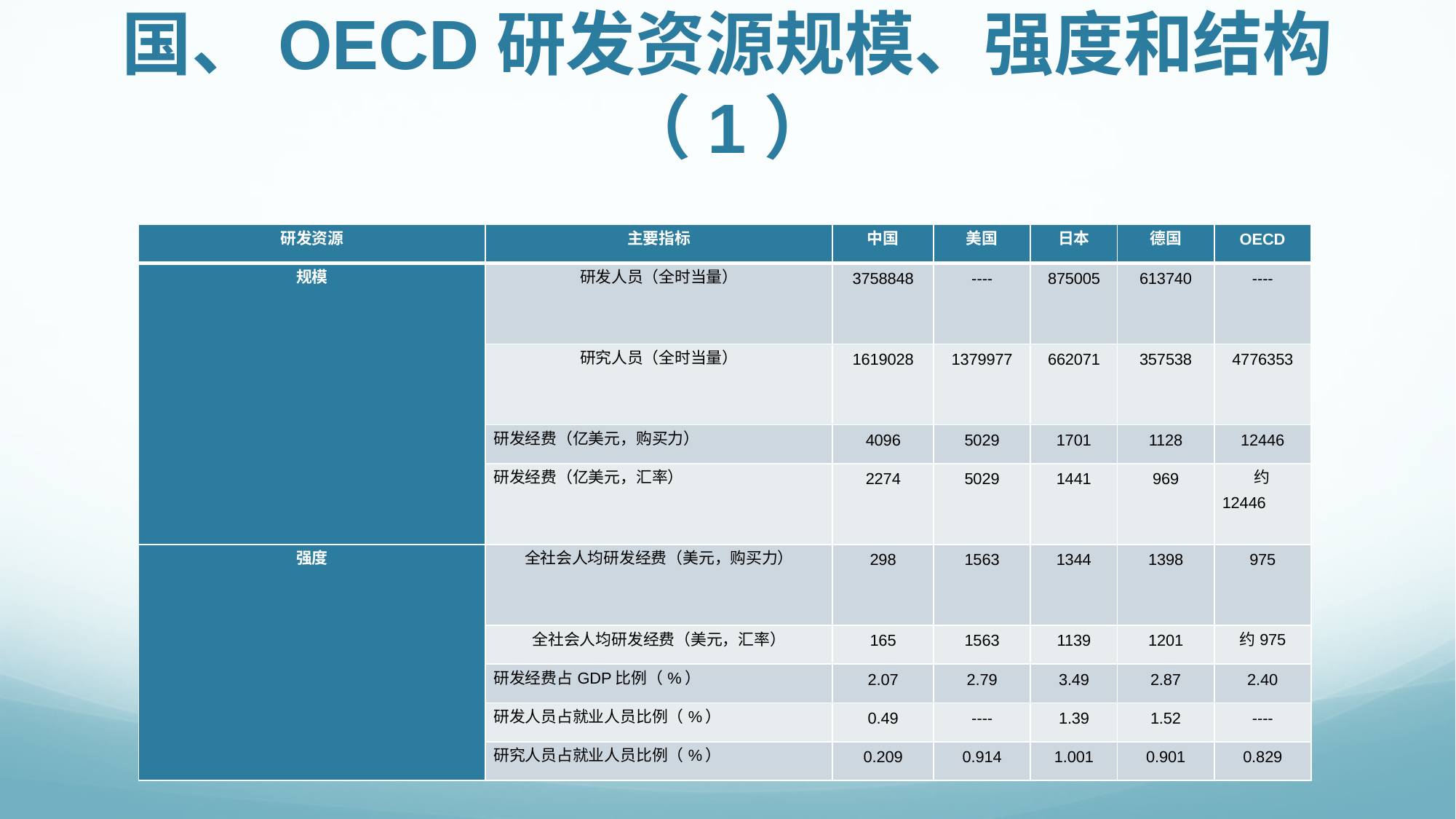

# 2015年中国、美国、日本、德国、OECD研发资源规模、强度和结构（1）
| 研发资源 | 主要指标 | 中国 | 美国 | 日本 | 德国 | OECD |
| --- | --- | --- | --- | --- | --- | --- |
| 规模 | 研发人员（全时当量） | 3758848 | ---- | 875005 | 613740 | ---- |
|  | 研究人员（全时当量） | 1619028 | 1379977 | 662071 | 357538 | 4776353 |
|  | 研发经费（亿美元，购买力） | 4096 | 5029 | 1701 | 1128 | 12446 |
|  | 研发经费（亿美元，汇率） | 2274 | 5029 | 1441 | 969 | 约12446 |
| 强度 | 全社会人均研发经费（美元，购买力） | 298 | 1563 | 1344 | 1398 | 975 |
|  | 全社会人均研发经费（美元，汇率） | 165 | 1563 | 1139 | 1201 | 约975 |
|  | 研发经费占GDP比例（%） | 2.07 | 2.79 | 3.49 | 2.87 | 2.40 |
|  | 研发人员占就业人员比例（%） | 0.49 | ---- | 1.39 | 1.52 | ---- |
|  | 研究人员占就业人员比例（%） | 0.209 | 0.914 | 1.001 | 0.901 | 0.829 |